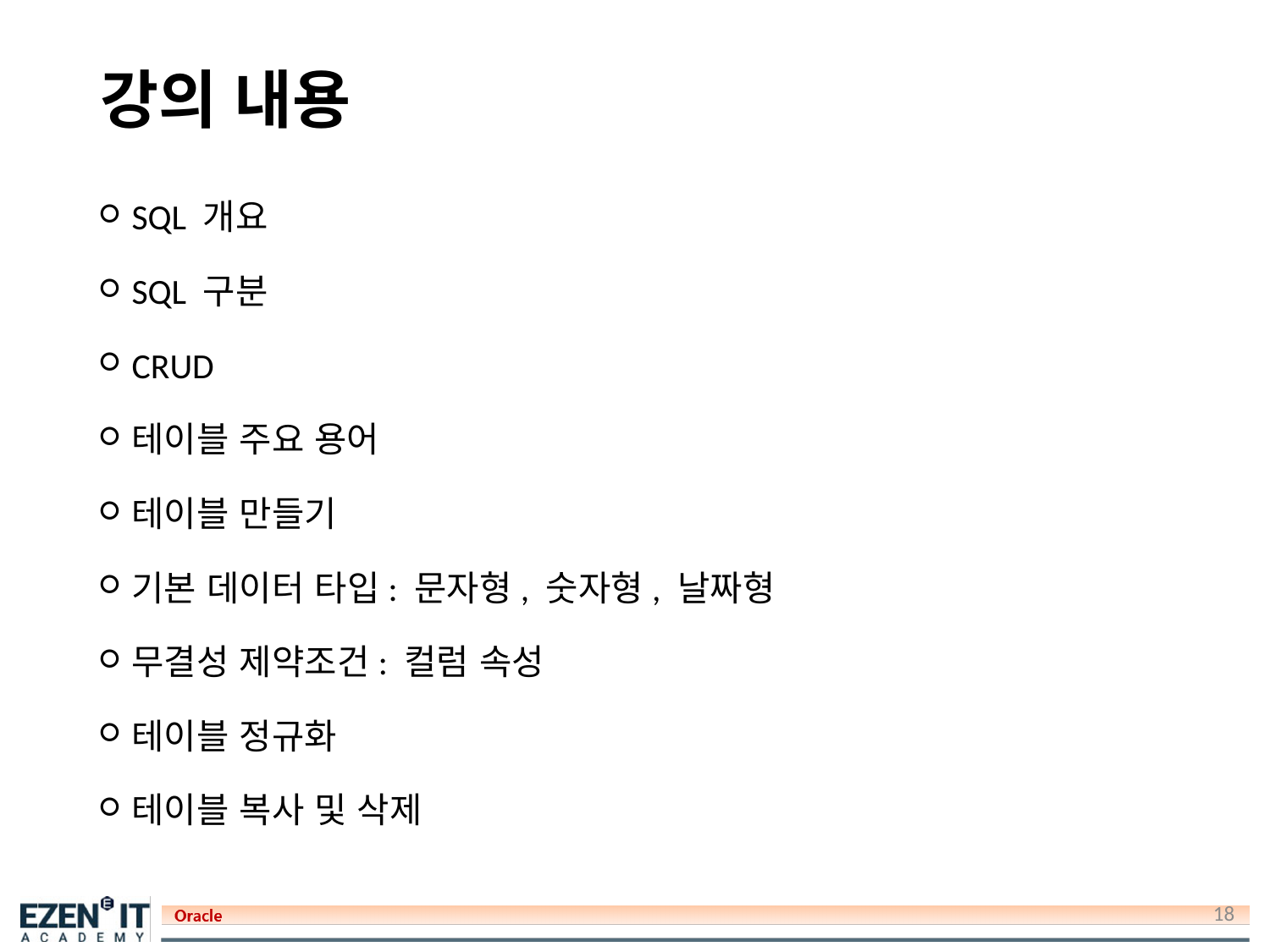

# 강의 내용
SQL 개요
SQL 구분
CRUD
테이블 주요 용어
테이블 만들기
기본 데이터 타입: 문자형, 숫자형, 날짜형
무결성 제약조건: 컬럼 속성
테이블 정규화
테이블 복사 및 삭제
18